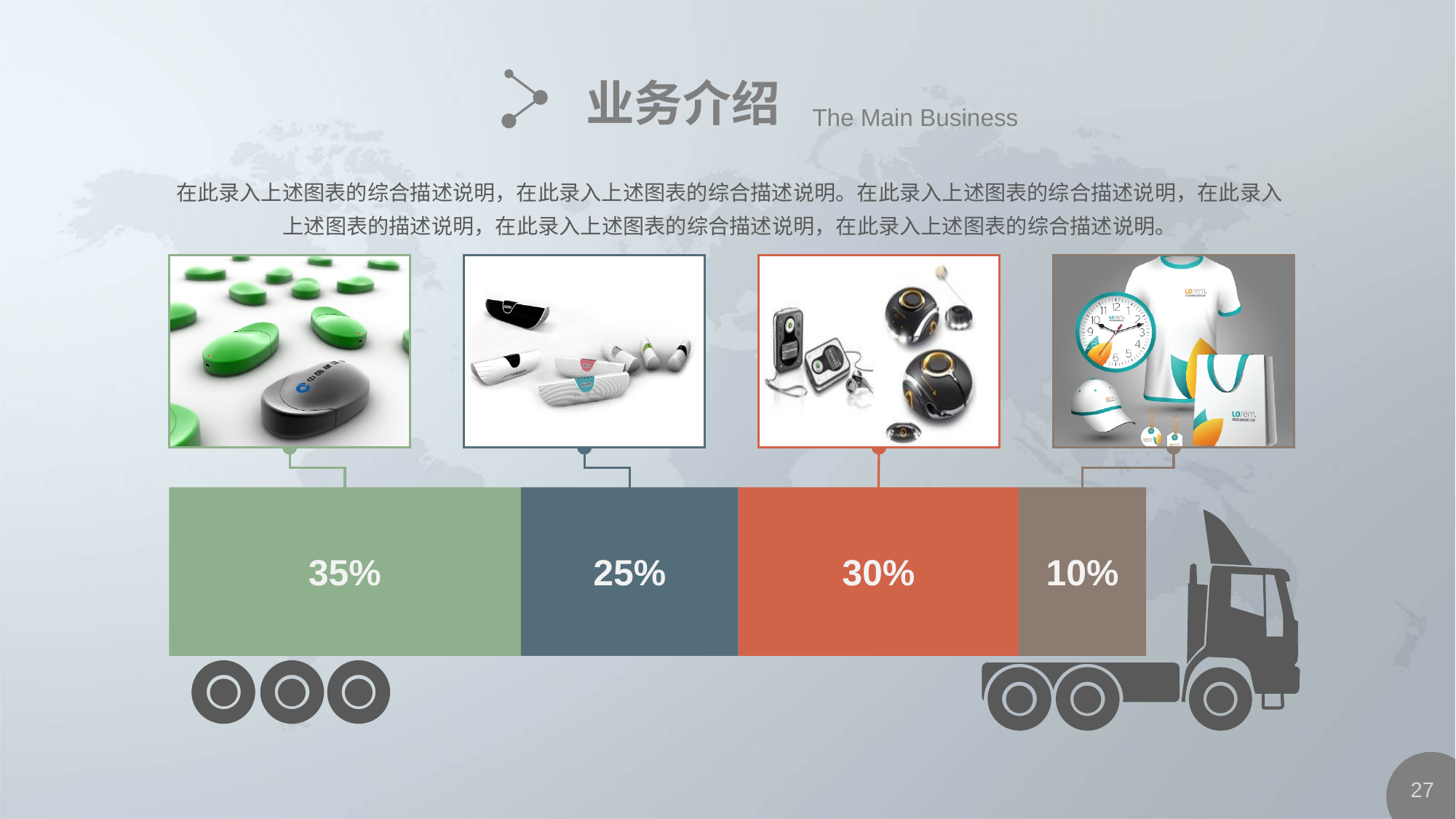

业务介绍
The Main Business
在此录入上述图表的综合描述说明，在此录入上述图表的综合描述说明。在此录入上述图表的综合描述说明，在此录入上述图表的描述说明，在此录入上述图表的综合描述说明，在此录入上述图表的综合描述说明。

35%
25%
30%
10%